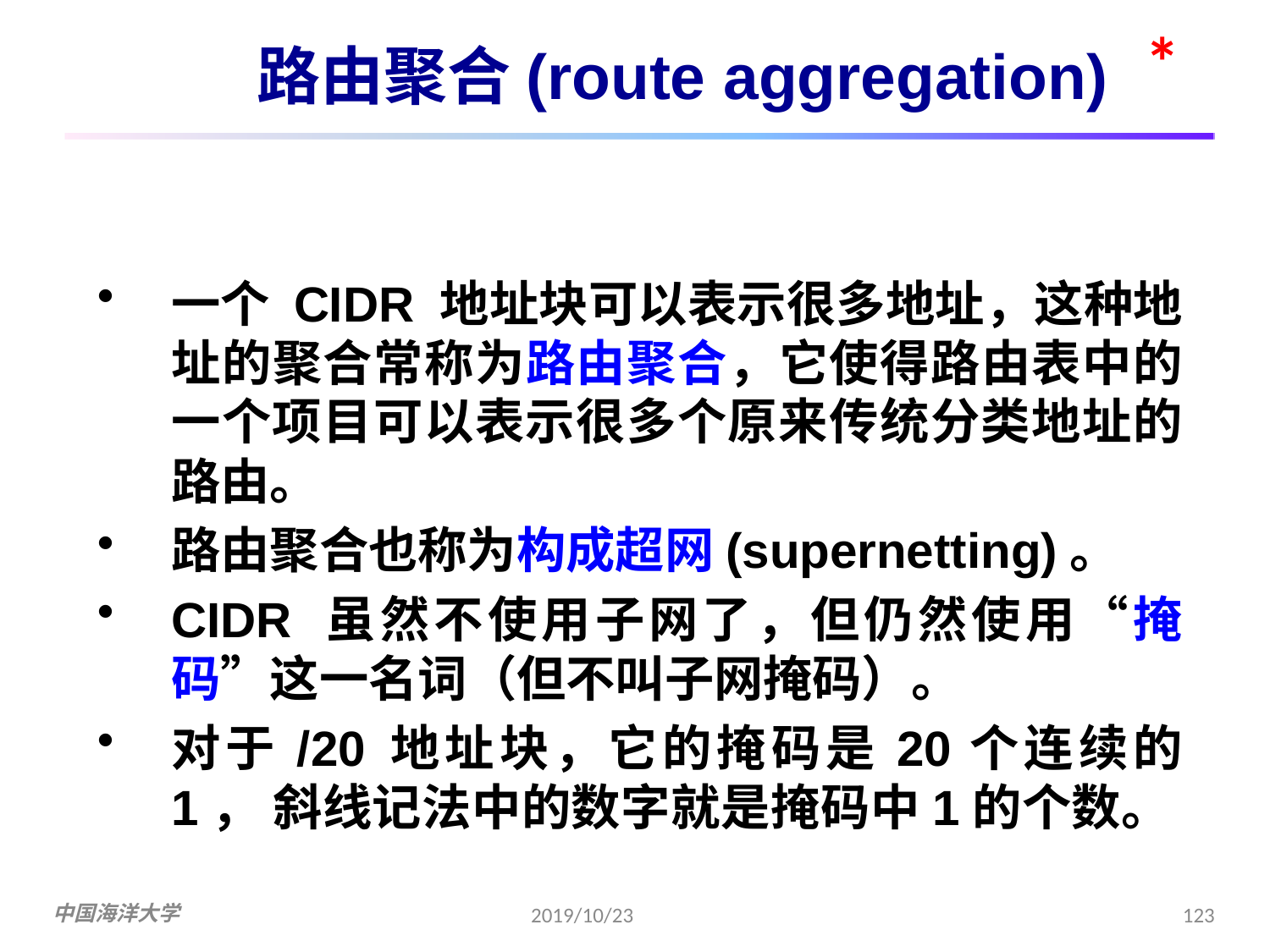

*
# 路由聚合(route aggregation)
一个 CIDR 地址块可以表示很多地址，这种地址的聚合常称为路由聚合，它使得路由表中的一个项目可以表示很多个原来传统分类地址的路由。
路由聚合也称为构成超网(supernetting)。
CIDR 虽然不使用子网了，但仍然使用“掩码”这一名词（但不叫子网掩码）。
对于 /20  地址块，它的掩码是 20 个连续的 1， 斜线记法中的数字就是掩码中1的个数。